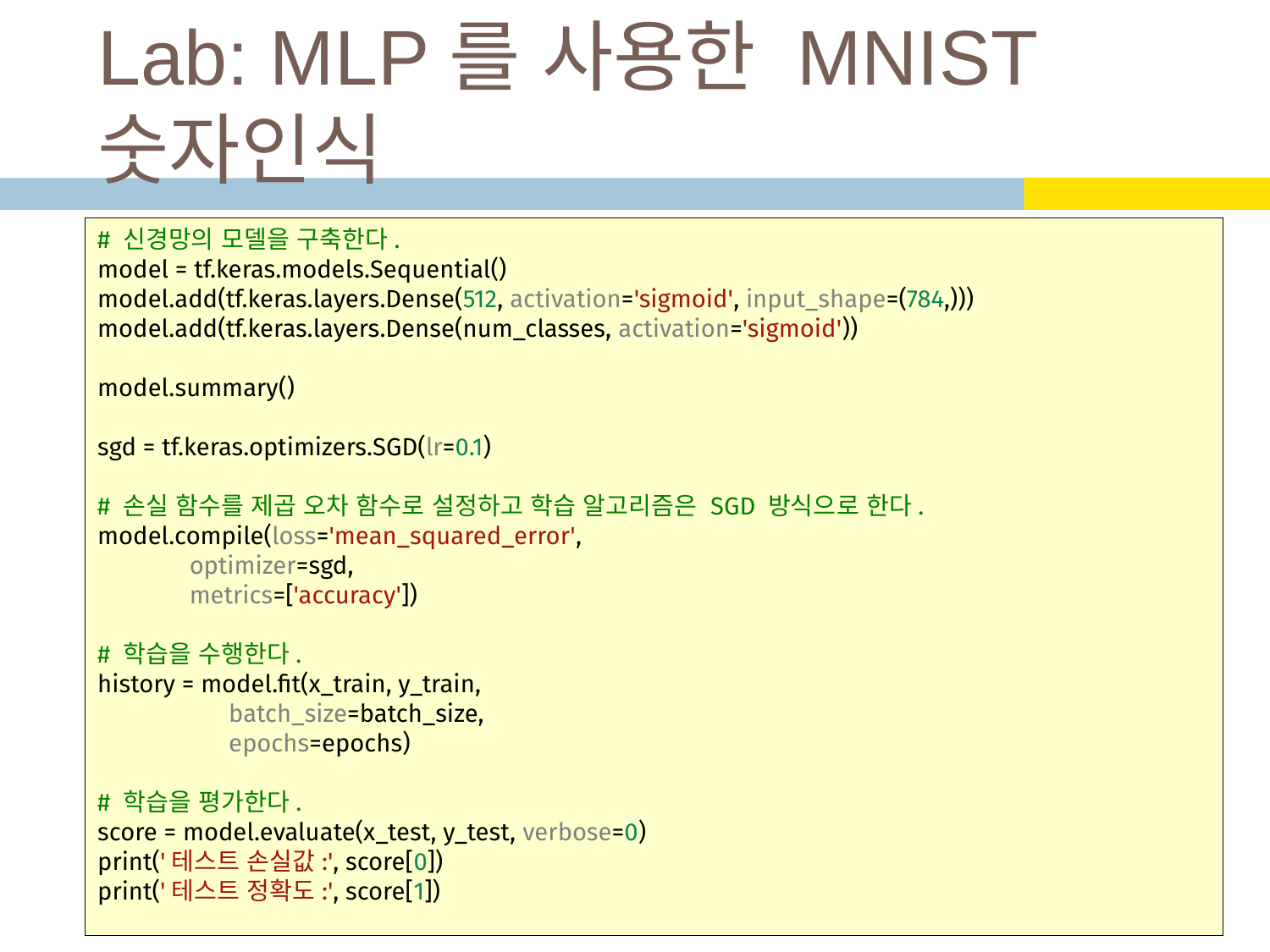

# Lab: MLP를 사용한 MNIST 숫자인식
# 신경망의 모델을 구축한다.
model = tf.keras.models.Sequential()
model.add(tf.keras.layers.Dense(512, activation='sigmoid', input_shape=(784,)))
model.add(tf.keras.layers.Dense(num_classes, activation='sigmoid'))
model.summary()
sgd = tf.keras.optimizers.SGD(lr=0.1)
# 손실 함수를 제곱 오차 함수로 설정하고 학습 알고리즘은 SGD 방식으로 한다.
model.compile(loss='mean_squared_error',
              optimizer=sgd,
              metrics=['accuracy'])
# 학습을 수행한다.
history = model.fit(x_train, y_train,
                    batch_size=batch_size,
                    epochs=epochs)
# 학습을 평가한다.
score = model.evaluate(x_test, y_test, verbose=0)
print('테스트 손실값:', score[0])
print('테스트 정확도:', score[1])